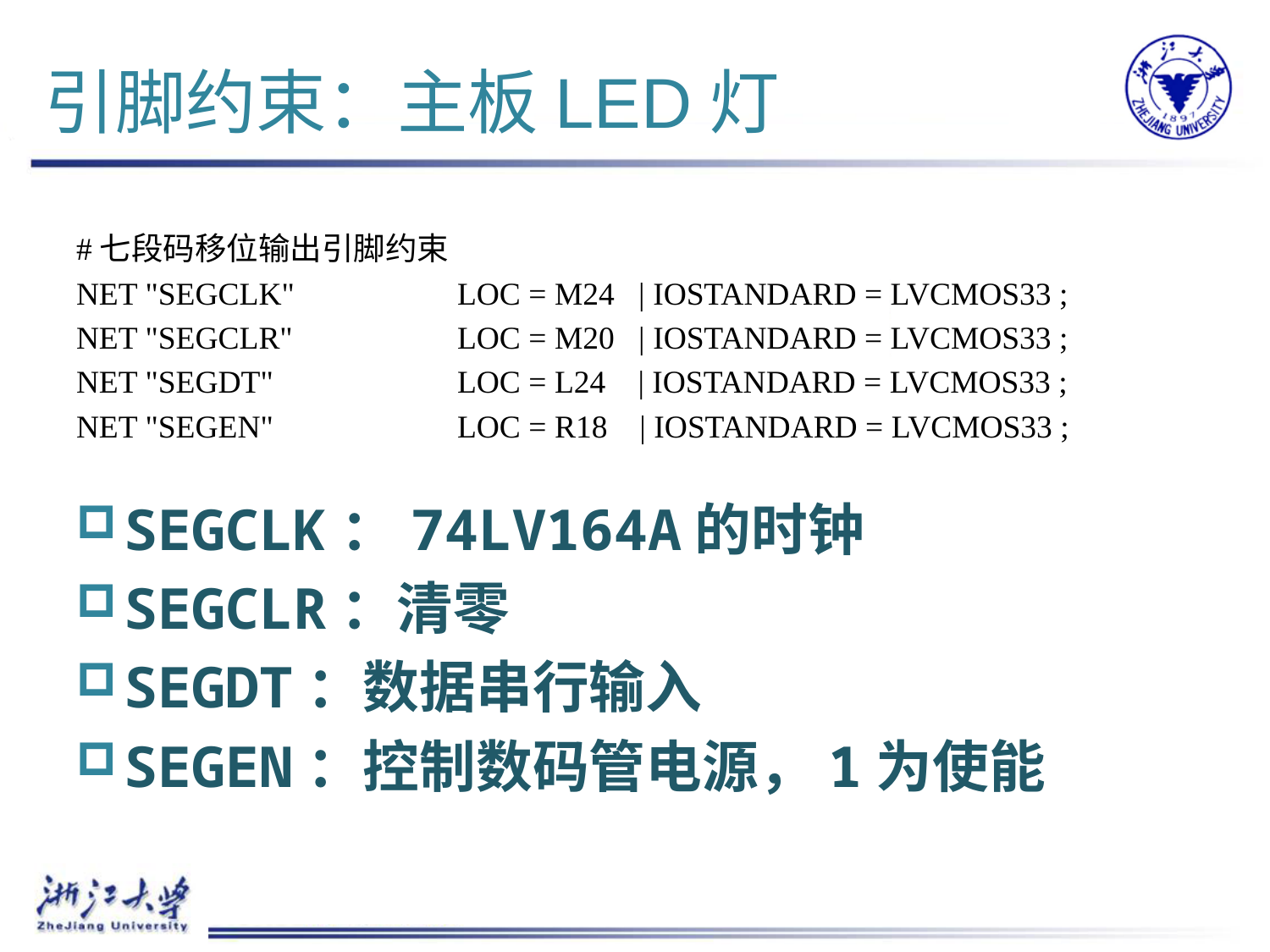

# 引脚约束：主板LED灯
#七段码移位输出引脚约束
NET "SEGCLK"		LOC = M24   | IOSTANDARD = LVCMOS33 ;
NET "SEGCLR"		LOC = M20   | IOSTANDARD = LVCMOS33 ;
NET "SEGDT"		LOC = L24    | IOSTANDARD = LVCMOS33 ;
NET "SEGEN"		LOC = R18    | IOSTANDARD = LVCMOS33 ;

SEGCLK：74LV164A的时钟
SEGCLR：清零
SEGDT：数据串行输入
SEGEN：控制数码管电源，1为使能